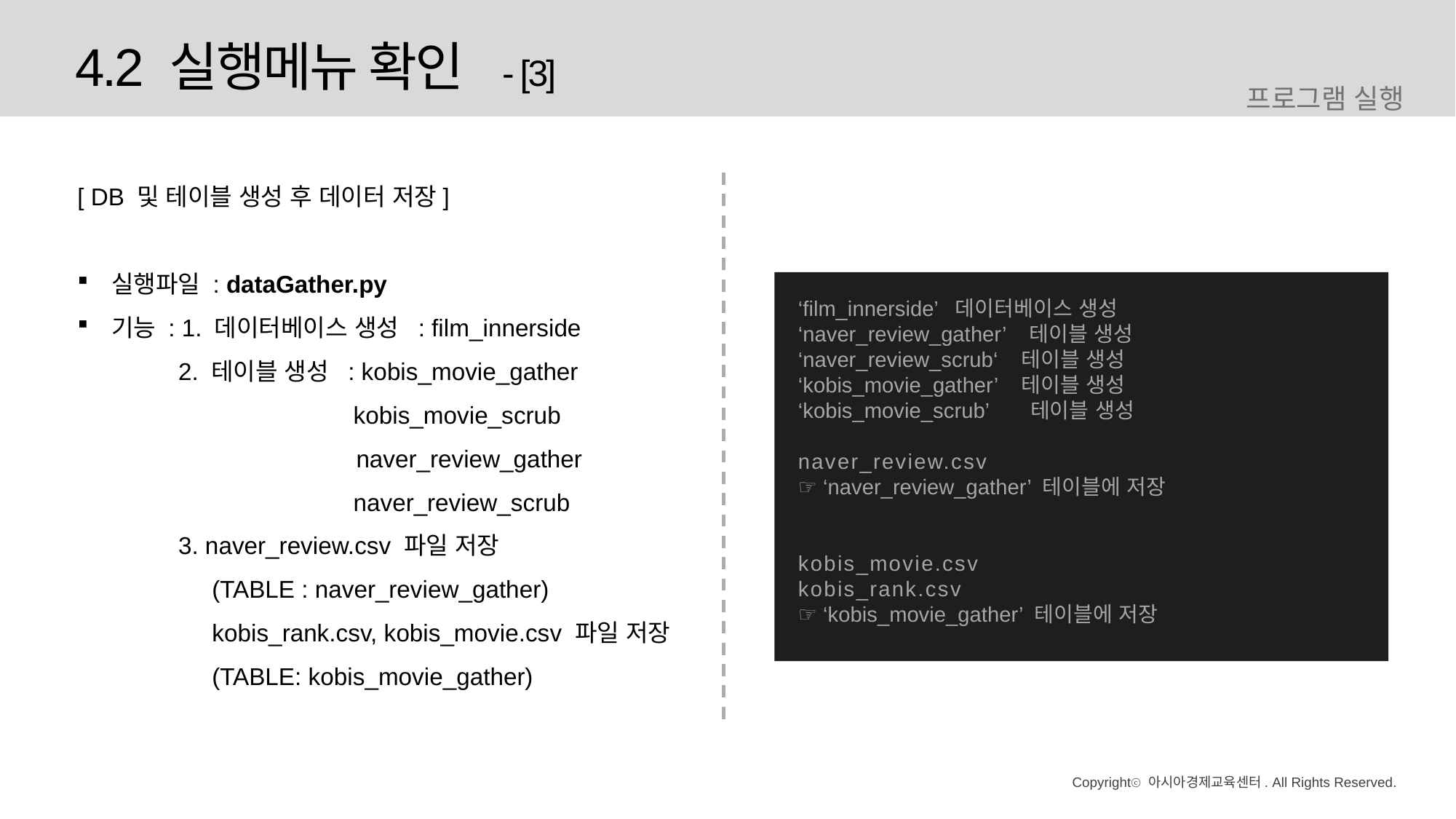

# 4.2 실행메뉴 확인 - [3]
프로그램 실행
[ DB 및 테이블 생성 후 데이터 저장]

실행파일 : dataGather.py
기능 : 1. 데이터베이스 생성  : film_innerside
               2. 테이블 생성  : kobis_movie_gather
                                         kobis_movie_scrub
		         naver_review_gather
                                         naver_review_scrub
               3. naver_review.csv 파일 저장
                    (TABLE : naver_review_gather)
                    kobis_rank.csv, kobis_movie.csv 파일 저장
                    (TABLE: kobis_movie_gather)

‘film_innerside’  데이터베이스 생성
‘naver_review_gather’   테이블 생성
‘naver_review_scrub‘   테이블 생성
‘kobis_movie_gather’   테이블 생성
‘kobis_movie_scrub’      테이블 생성

naver_review.csv
☞ ‘naver_review_gather’ 테이블에 저장

kobis_movie.csv
kobis_rank.csv
☞ ‘kobis_movie_gather’ 테이블에 저장
Copyrightⓒ 아시아경제교육센터. All Rights Reserved.